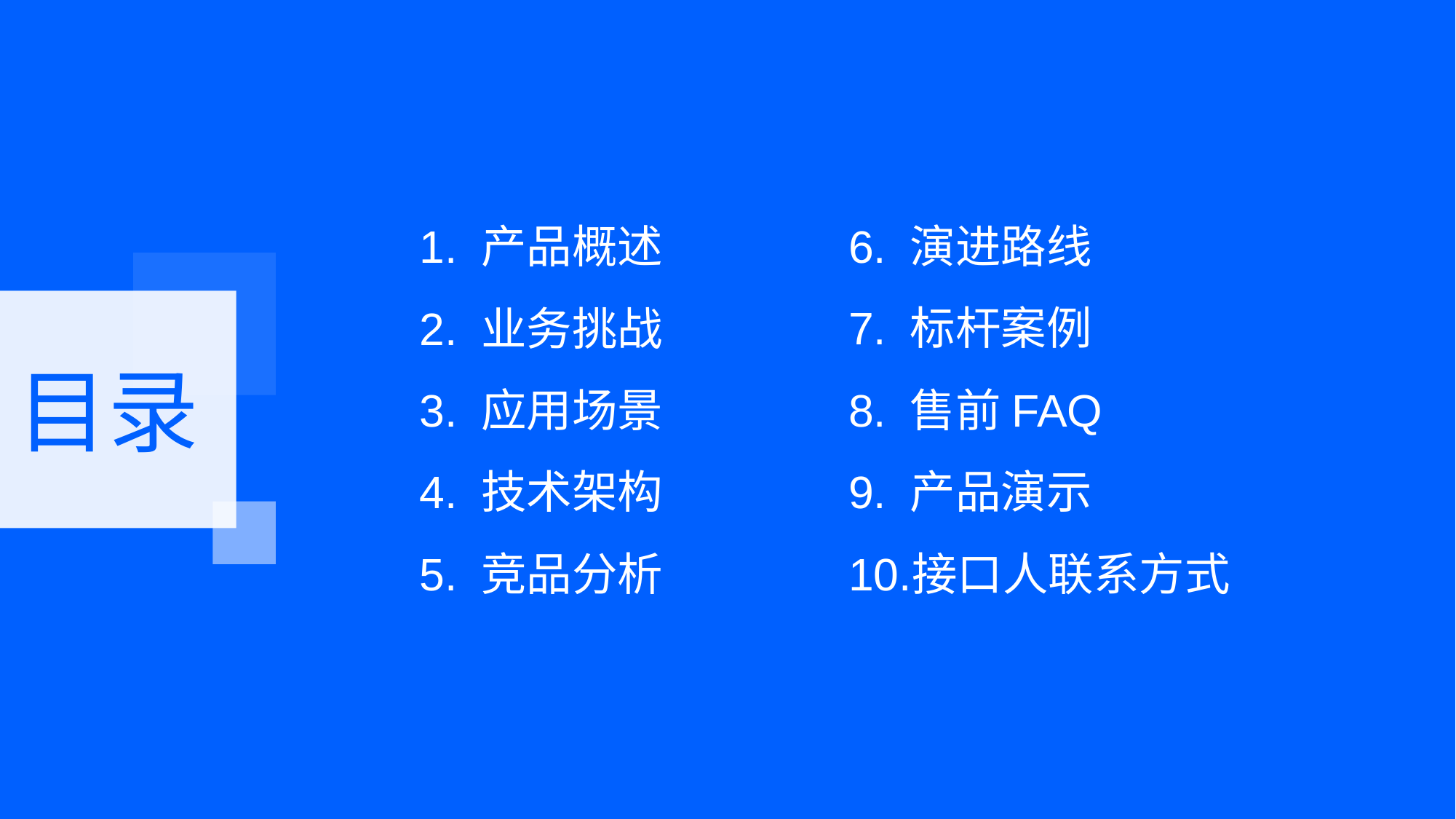

演进路线
标杆案例
售前FAQ
产品演示
接口人联系方式
产品概述
业务挑战
应用场景
技术架构
竞品分析

目录